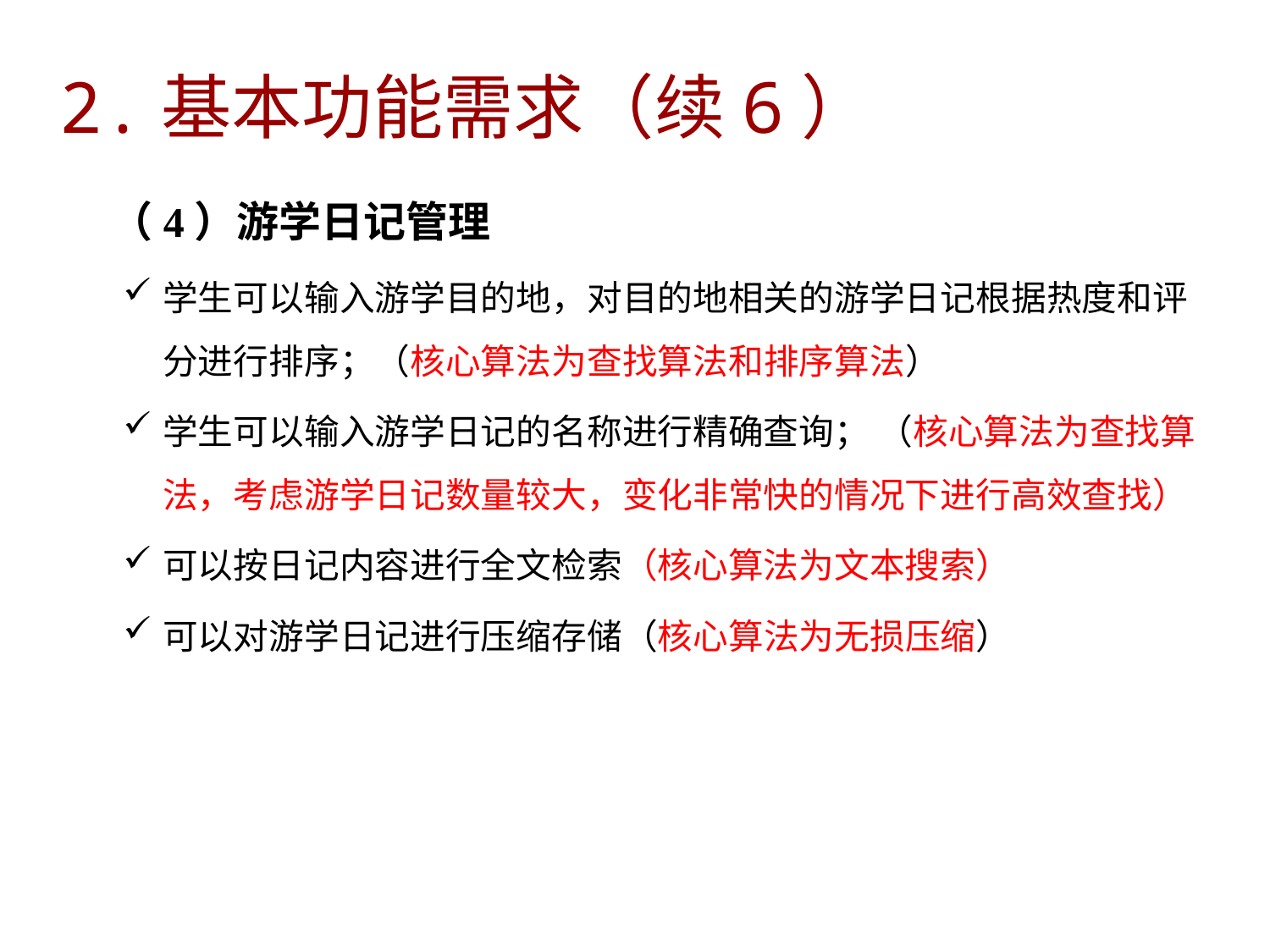

2.基本功能需求（续6）
    （4）游学日记管理
学生可以输入游学目的地，对目的地相关的游学日记根据热度和评分进行排序；（核心算法为查找算法和排序算法）
学生可以输入游学日记的名称进行精确查询； （核心算法为查找算法，考虑游学日记数量较大，变化非常快的情况下进行高效查找）
可以按日记内容进行全文检索（核心算法为文本搜索）
可以对游学日记进行压缩存储（核心算法为无损压缩）